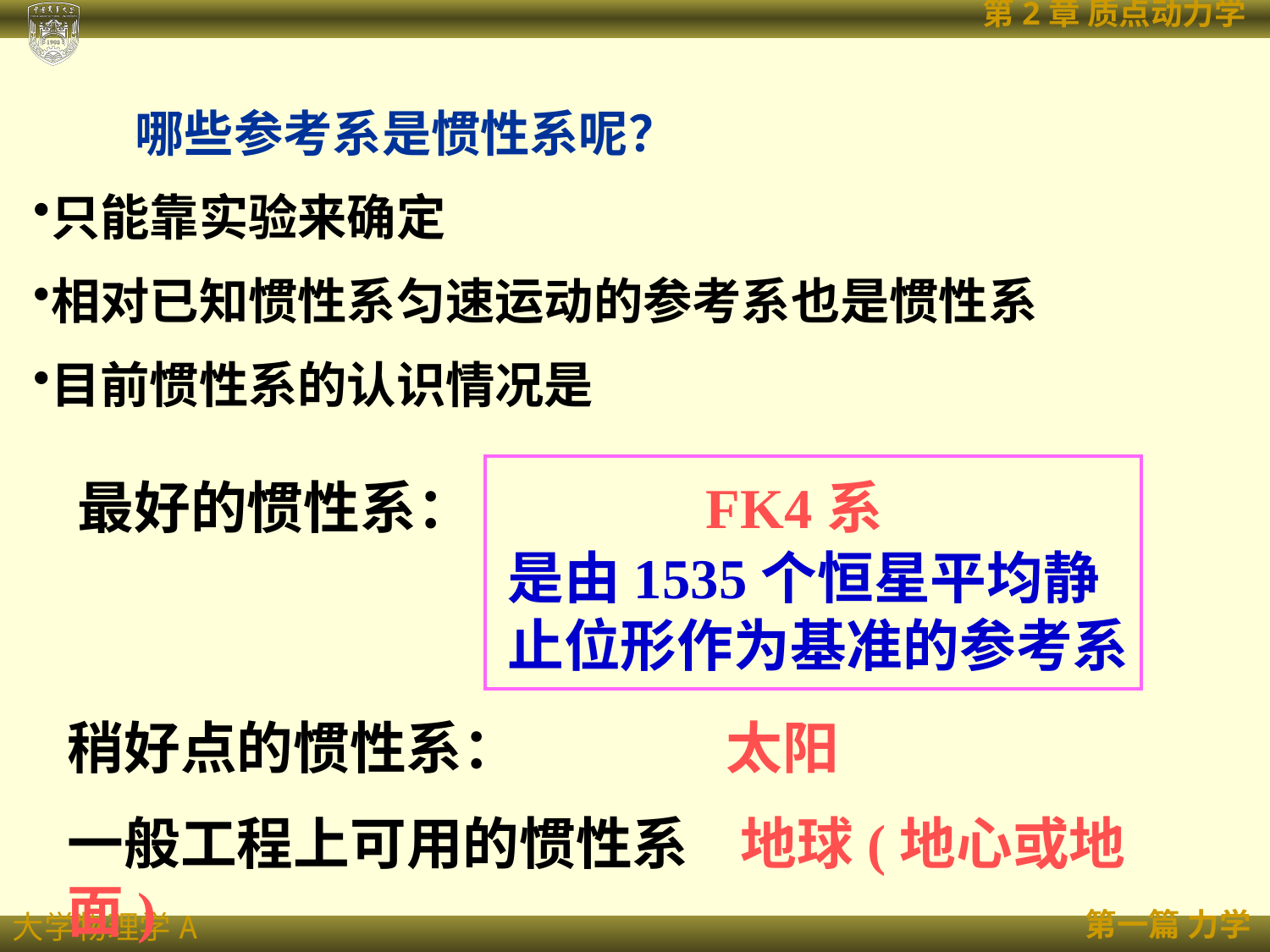

哪些参考系是惯性系呢？
只能靠实验来确定
相对已知惯性系匀速运动的参考系也是惯性系
目前惯性系的认识情况是

最好的惯性系：                 FK4系
是由1535个恒星平均静止位形作为基准的参考系
稍好点的惯性系：                太阳
一般工程上可用的惯性系    地球(地心或地面)